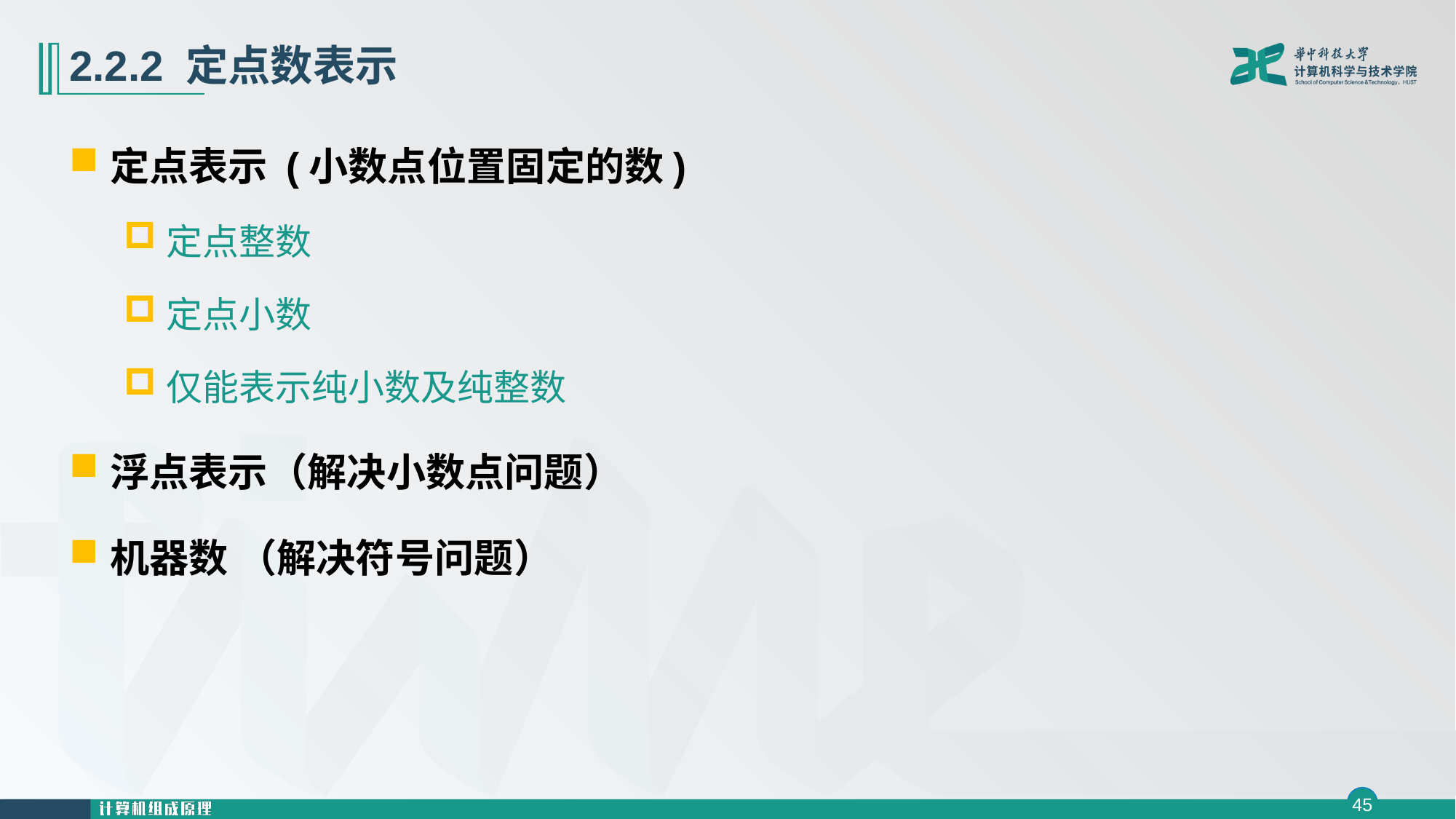

# 2.2.2 定点数表示
定点表示 (小数点位置固定的数)
定点整数
定点小数
仅能表示纯小数及纯整数
浮点表示（解决小数点问题）
机器数 （解决符号问题）